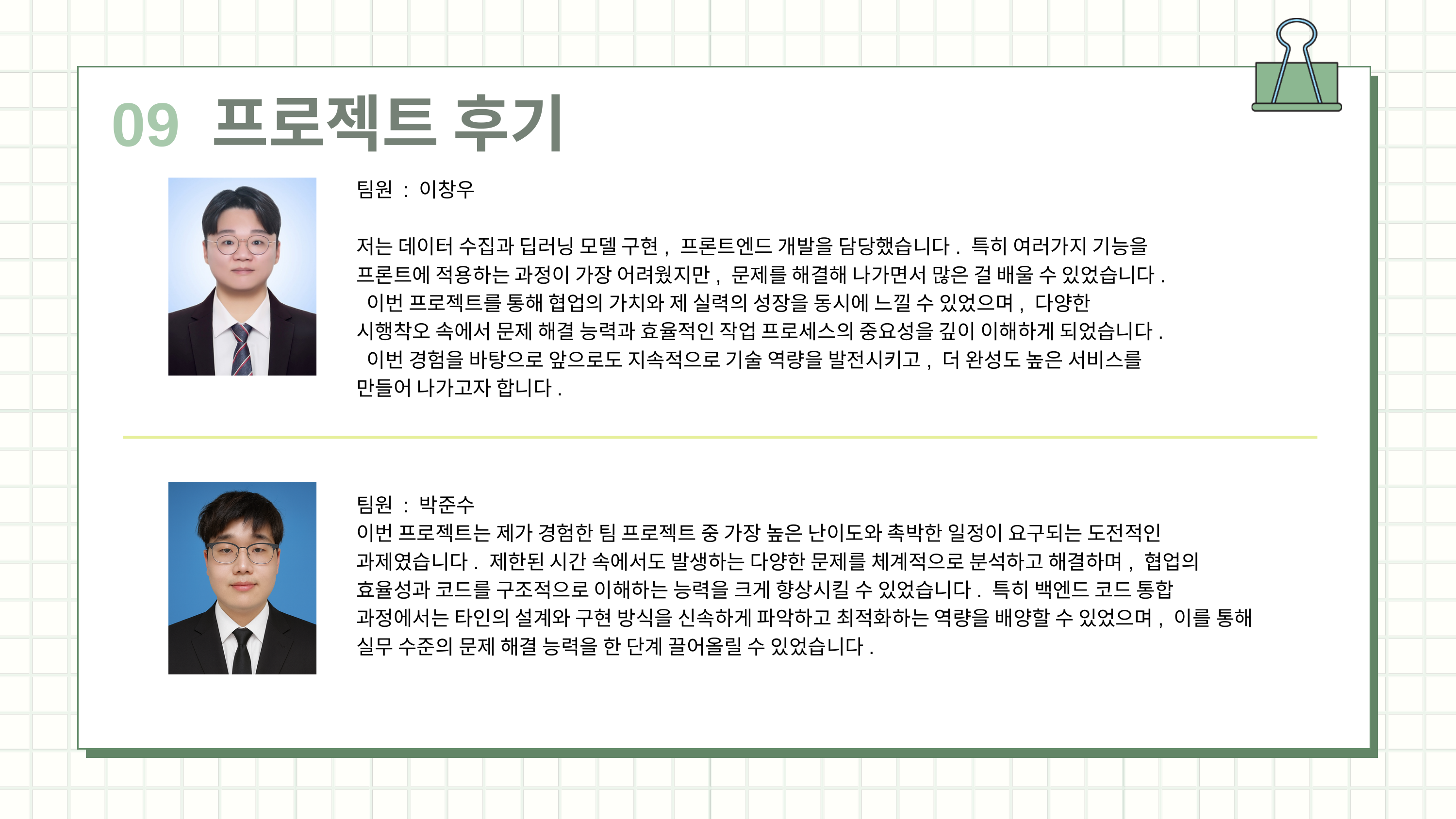

09 프로젝트 후기
팀원 : 이창우

저는 데이터 수집과 딥러닝 모델 구현, 프론트엔드 개발을 담당했습니다. 특히 여러가지 기능을 프론트에 적용하는 과정이 가장 어려웠지만, 문제를 해결해 나가면서 많은 걸 배울 수 있었습니다. 이번 프로젝트를 통해 협업의 가치와 제 실력의 성장을 동시에 느낄 수 있었으며, 다양한 시행착오 속에서 문제 해결 능력과 효율적인 작업 프로세스의 중요성을 깊이 이해하게 되었습니다. 이번 경험을 바탕으로 앞으로도 지속적으로 기술 역량을 발전시키고, 더 완성도 높은 서비스를 만들어 나가고자 합니다.

팀원 : 박준수
이번 프로젝트는 제가 경험한 팀 프로젝트 중 가장 높은 난이도와 촉박한 일정이 요구되는 도전적인 과제였습니다. 제한된 시간 속에서도 발생하는 다양한 문제를 체계적으로 분석하고 해결하며, 협업의 효율성과 코드를 구조적으로 이해하는 능력을 크게 향상시킬 수 있었습니다. 특히 백엔드 코드 통합 과정에서는 타인의 설계와 구현 방식을 신속하게 파악하고 최적화하는 역량을 배양할 수 있었으며, 이를 통해 실무 수준의 문제 해결 능력을 한 단계 끌어올릴 수 있었습니다.